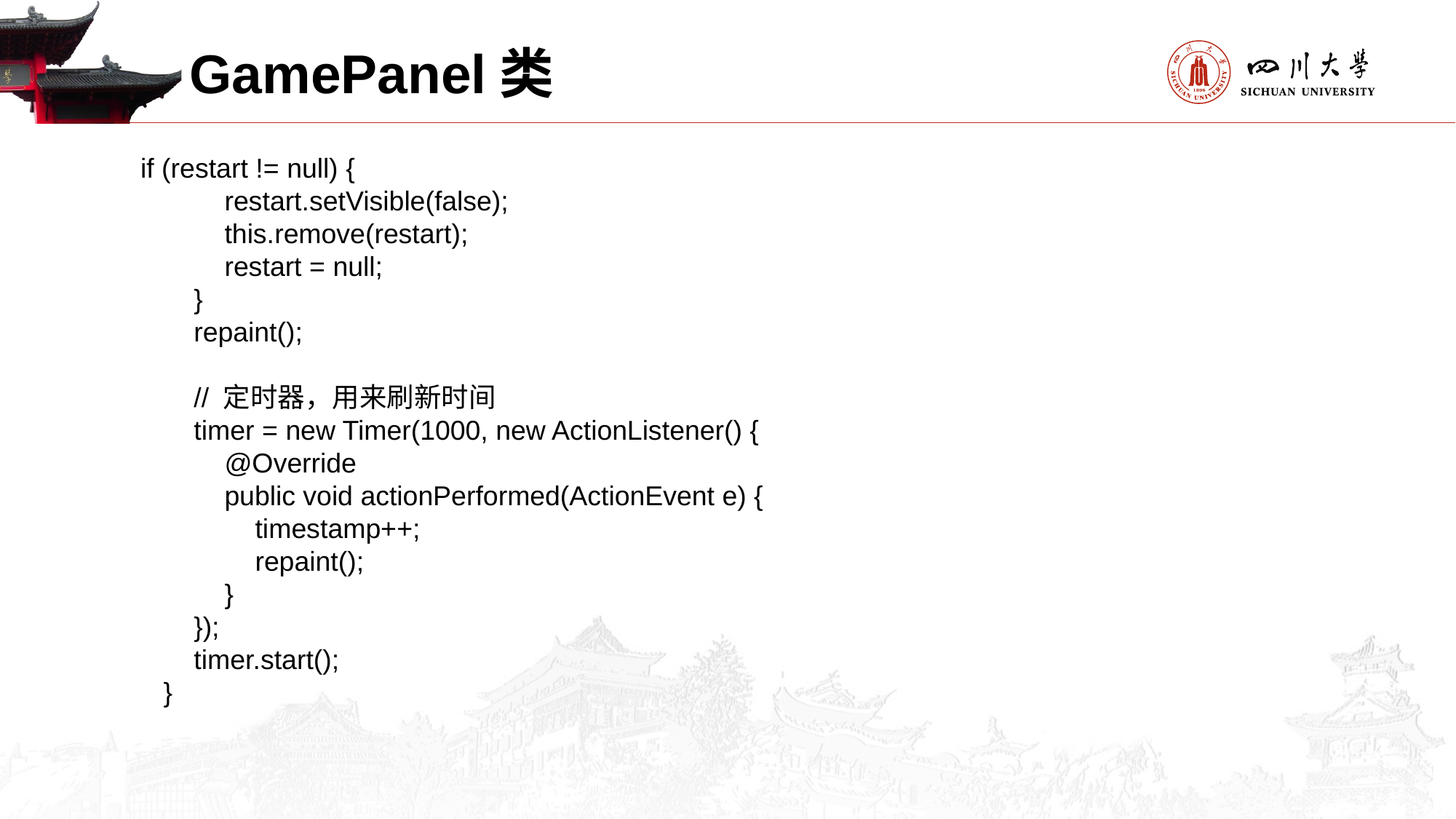

GamePanel类

 if (restart != null) {
            restart.setVisible(false);
            this.remove(restart);
            restart = null;
        }
        repaint();

        // 定时器，用来刷新时间
        timer = new Timer(1000, new ActionListener() {
            @Override
            public void actionPerformed(ActionEvent e) {
                timestamp++;
                repaint();
            }
        });
        timer.start();
    }